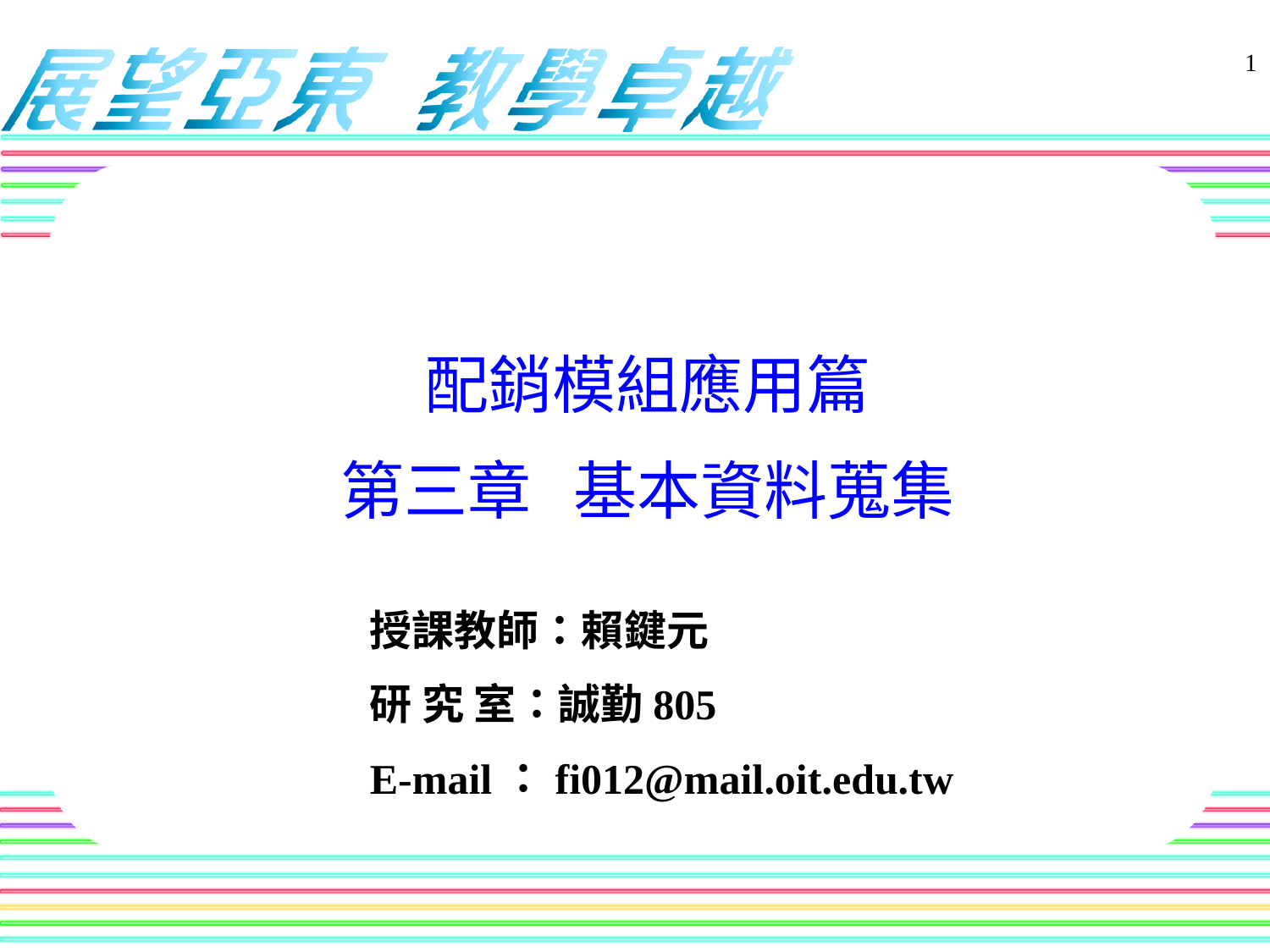

1
# 配銷模組應用篇 第三章   基本資料蒐集
授課教師：賴鍵元
研 究 室：誠勤805
E-mail：fi012@mail.oit.edu.tw